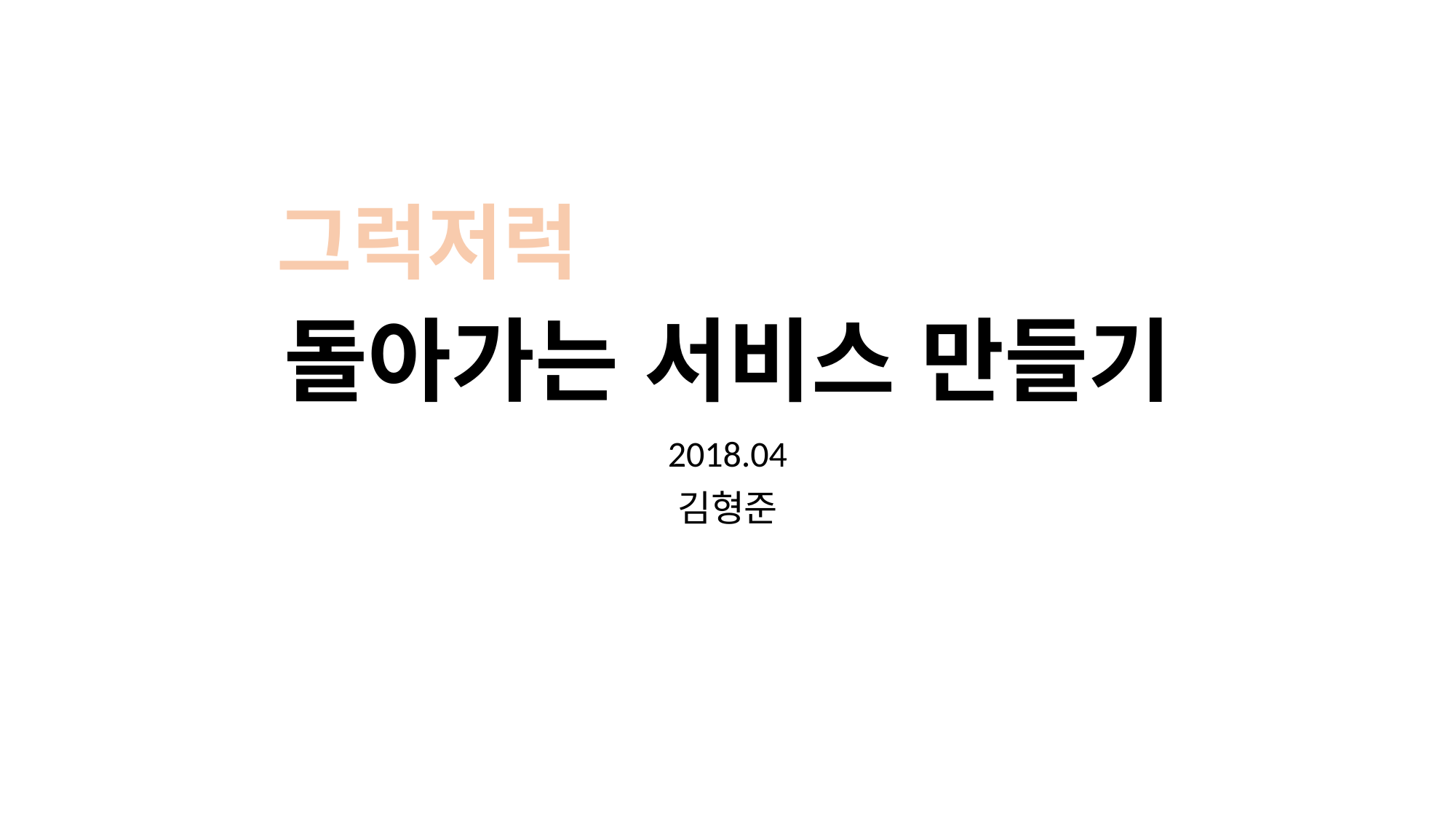

# 돌아가는 서비스 만들기
그럭저럭
2018.04
김형준